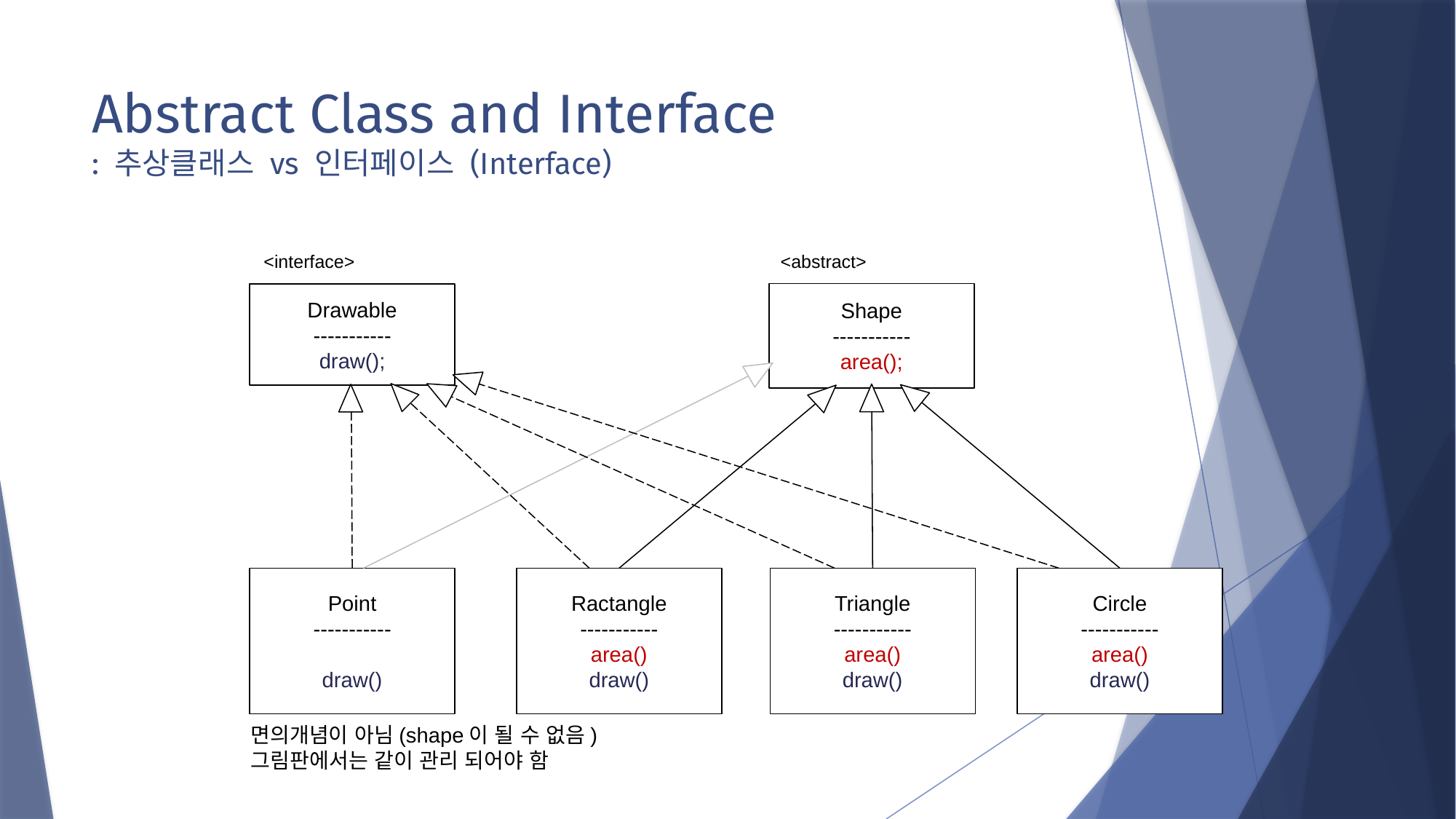

# Abstract Class and Interface : 추상클래스 vs 인터페이스 (Interface)
<interface>
Drawable
-----------
draw();
<abstract>
Shape
-----------
area();

Point
-----------

draw()
Triangle
-----------
area()
draw()
Ractangle
-----------
area()
draw()
Circle
-----------
area()
draw()
면의개념이 아님(shape이 될 수 없음)
그림판에서는 같이 관리 되어야 함